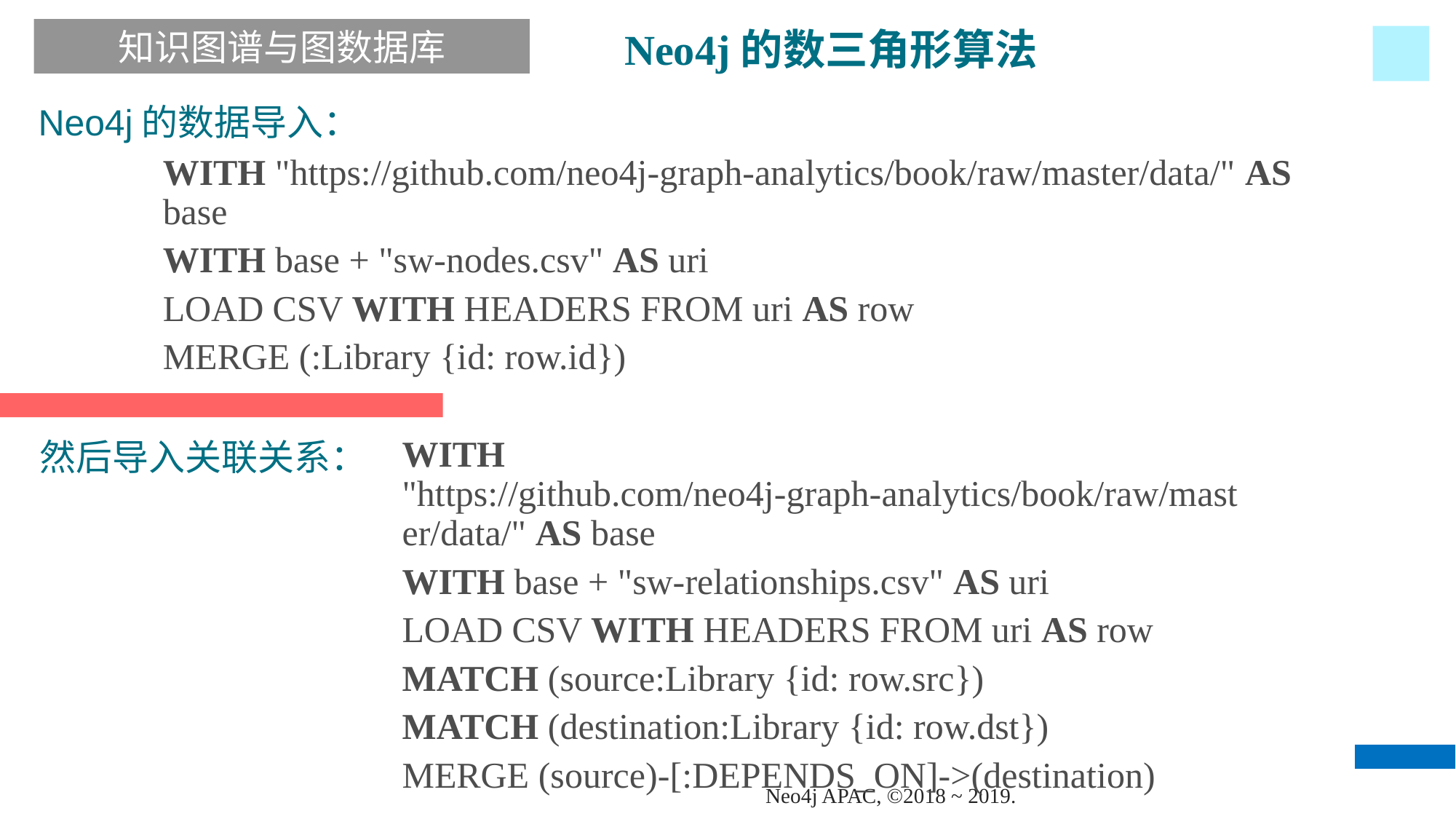

Neo4j的数三角形算法
知识图谱与图数据库

Neo4j的数据导入：
WITH "https://github.com/neo4j-graph-analytics/book/raw/master/data/" AS base
WITH base + "sw-nodes.csv" AS uri
LOAD CSV WITH HEADERS FROM uri AS row
MERGE (:Library {id: row.id})
然后导入关联关系：
WITH "https://github.com/neo4j-graph-analytics/book/raw/master/data/" AS base
WITH base + "sw-relationships.csv" AS uri
LOAD CSV WITH HEADERS FROM uri AS row
MATCH (source:Library {id: row.src})
MATCH (destination:Library {id: row.dst})
MERGE (source)-[:DEPENDS_ON]->(destination)